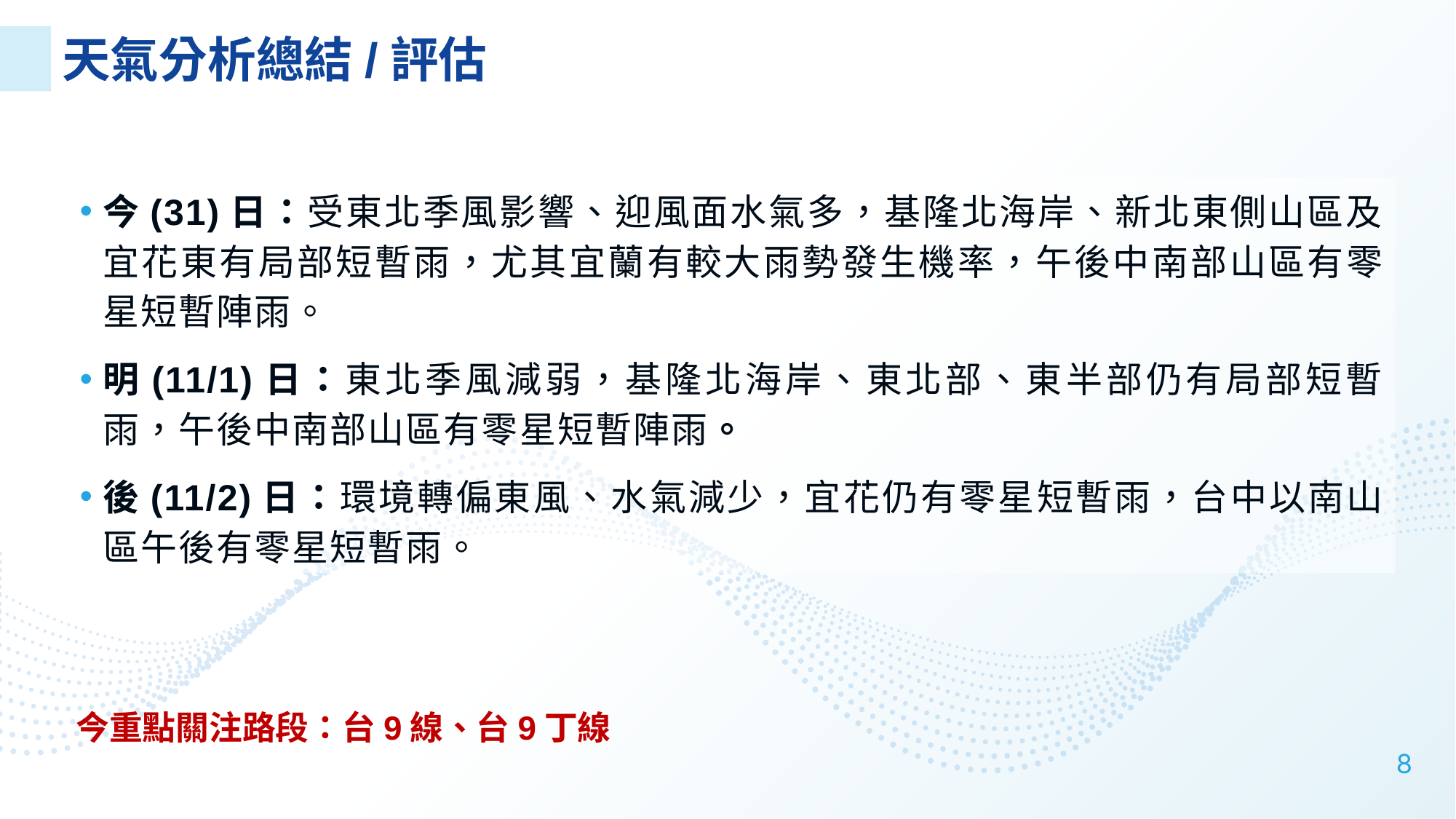

今(31)日：受東北季風影響、迎風面水氣多，基隆北海岸、新北東側山區及宜花東有局部短暫雨，尤其宜蘭有較大雨勢發生機率，午後中南部山區有零星短暫陣雨。
明(11/1)日：東北季風減弱，基隆北海岸、東北部、東半部仍有局部短暫雨，午後中南部山區有零星短暫陣雨。
後(11/2)日：環境轉偏東風、水氣減少，宜花仍有零星短暫雨，台中以南山區午後有零星短暫雨。
今重點關注路段：台9線、台9丁線

8